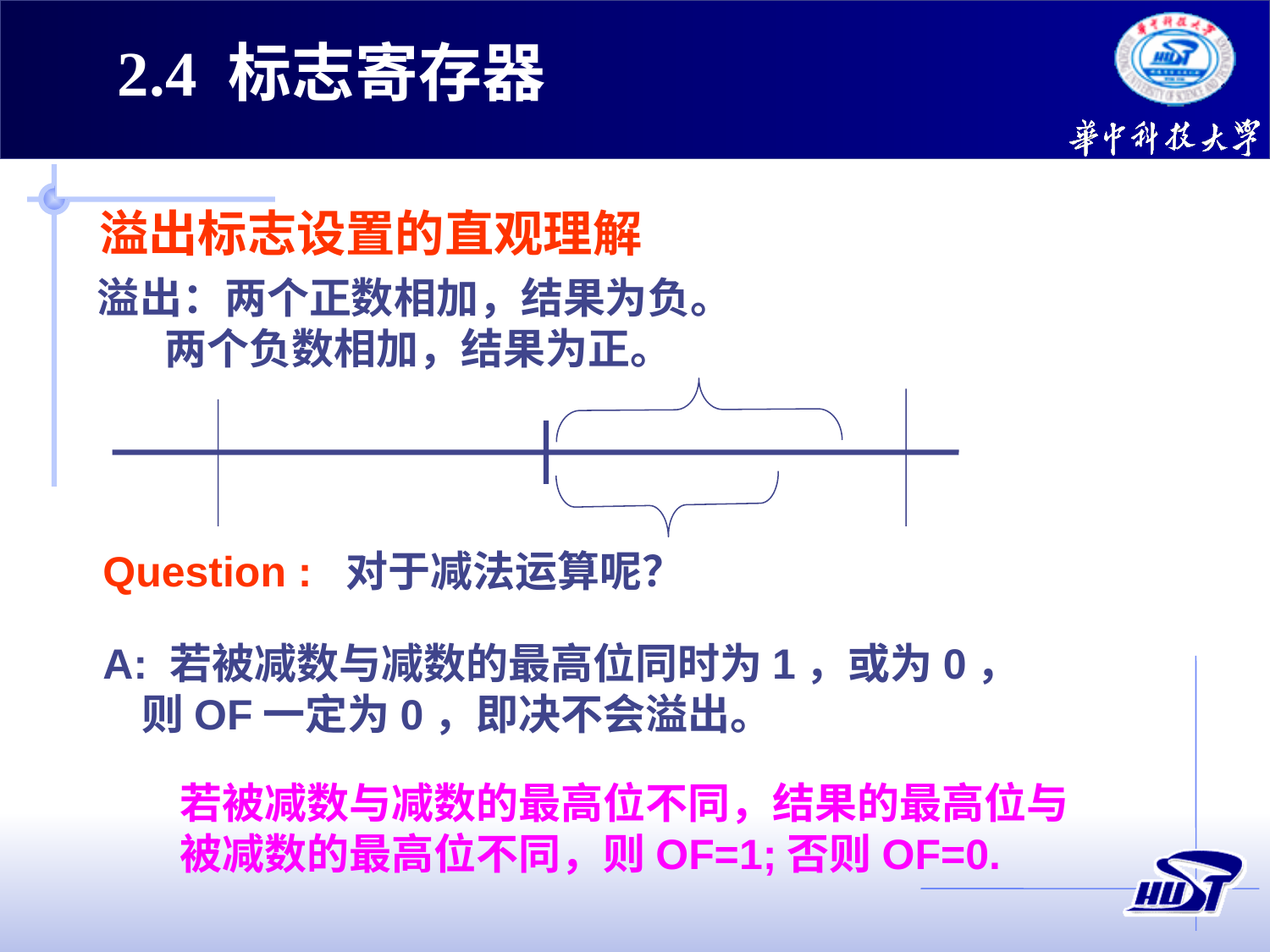

2.4 标志寄存器
溢出标志设置的直观理解
溢出：两个正数相加，结果为负。
      两个负数相加，结果为正。

Question :  对于减法运算呢？
A: 若被减数与减数的最高位同时为1，或为0，
   则OF一定为0，即决不会溢出。
若被减数与减数的最高位不同，结果的最高位与
被减数的最高位不同，则OF=1;否则OF=0.